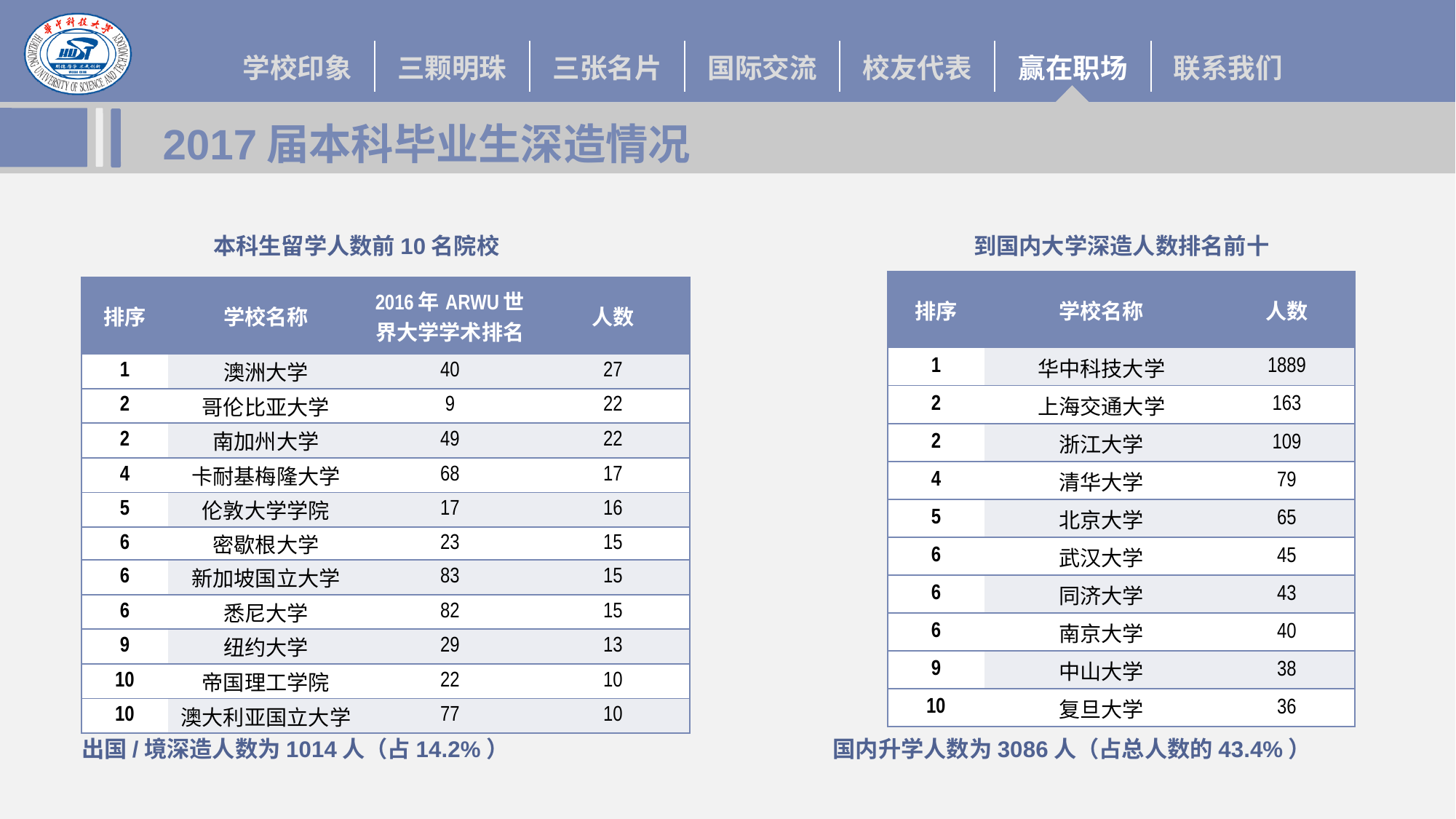

# 2017届本科毕业生深造情况
本科生留学人数前10名院校
到国内大学深造人数排名前十
| 排序 | 学校名称 | 人数 |
| --- | --- | --- |
| 1 | 华中科技大学 | 1889 |
| 2 | 上海交通大学 | 163 |
| 2 | 浙江大学 | 109 |
| 4 | 清华大学 | 79 |
| 5 | 北京大学 | 65 |
| 6 | 武汉大学 | 45 |
| 6 | 同济大学 | 43 |
| 6 | 南京大学 | 40 |
| 9 | 中山大学 | 38 |
| 10 | 复旦大学 | 36 |
| 排序 | 学校名称 | 2016年ARWU世界大学学术排名 | 人数 |
| --- | --- | --- | --- |
| 1 | 澳洲大学 | 40 | 27 |
| 2 | 哥伦比亚大学 | 9 | 22 |
| 2 | 南加州大学 | 49 | 22 |
| 4 | 卡耐基梅隆大学 | 68 | 17 |
| 5 | 伦敦大学学院 | 17 | 16 |
| 6 | 密歇根大学 | 23 | 15 |
| 6 | 新加坡国立大学 | 83 | 15 |
| 6 | 悉尼大学 | 82 | 15 |
| 9 | 纽约大学 | 29 | 13 |
| 10 | 帝国理工学院 | 22 | 10 |
| 10 | 澳大利亚国立大学 | 77 | 10 |
出国/境深造人数为1014人（占14.2%）
国内升学人数为3086人（占总人数的43.4%）